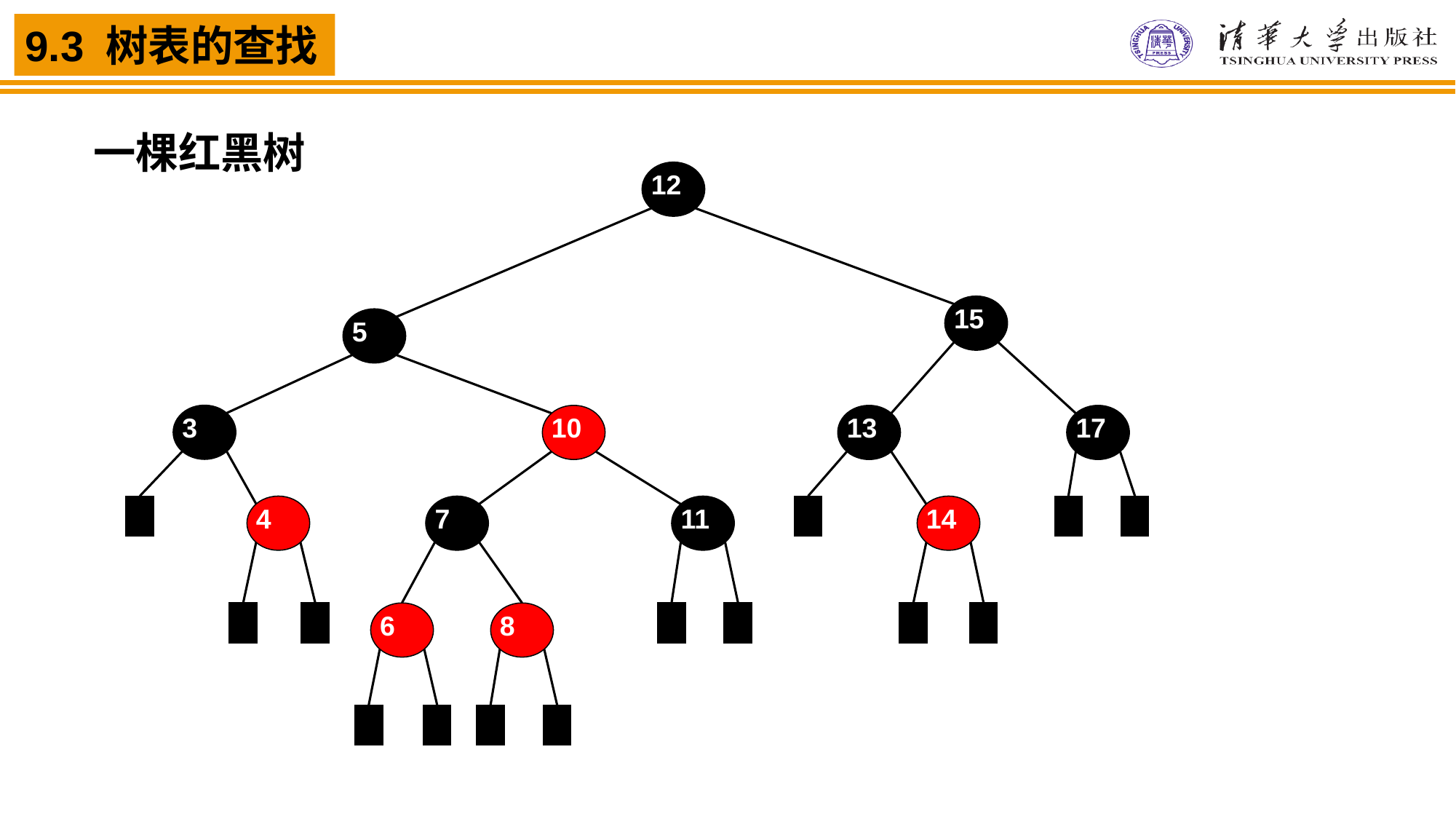

一棵红黑树
12

15
5

3
10
13
17

4
7
11

14

6
8